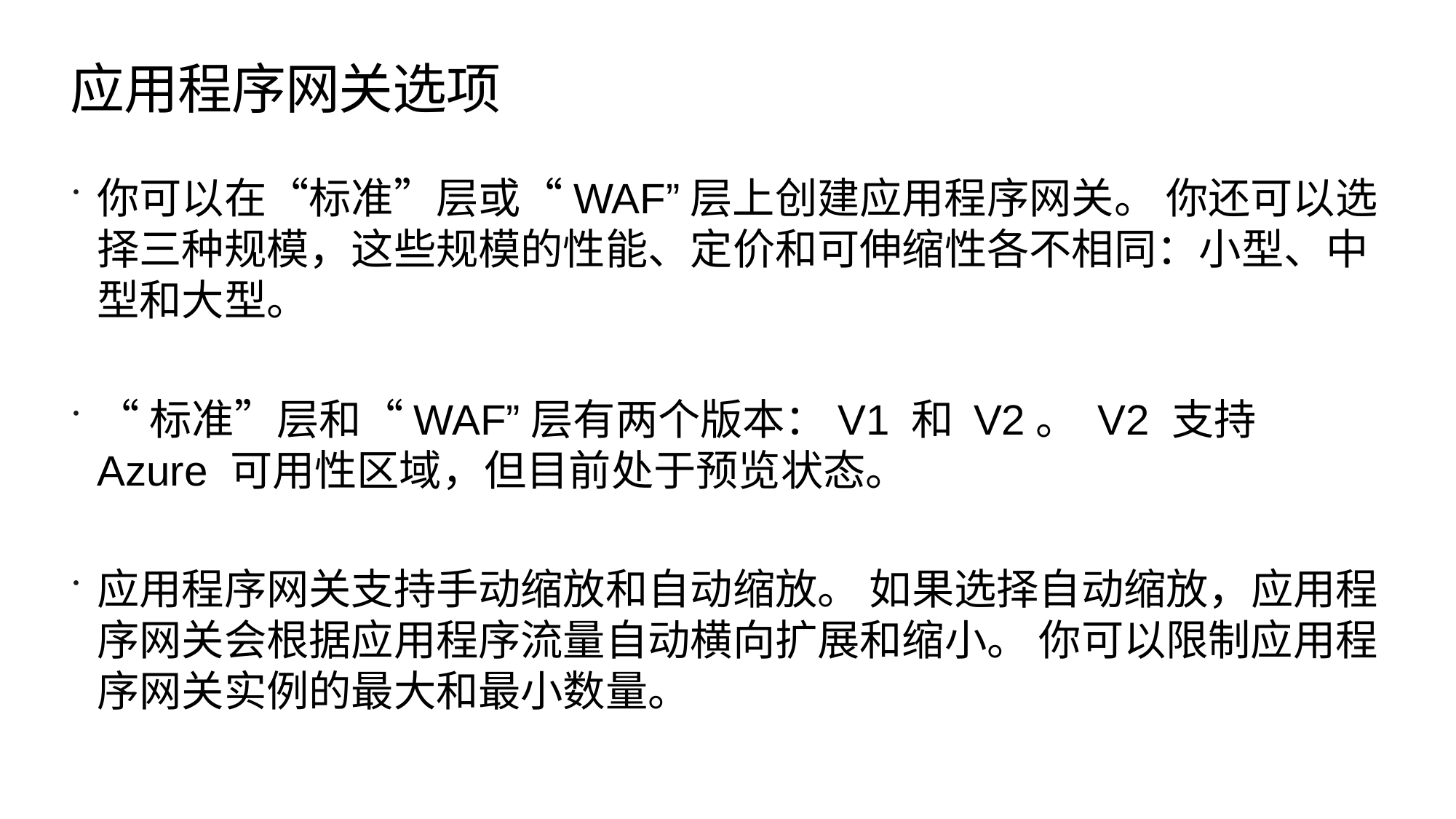

# 应用程序网关选项
你可以在“标准”层或“WAF”层上创建应用程序网关。 你还可以选择三种规模，这些规模的性能、定价和可伸缩性各不相同：小型、中型和大型。

“标准”层和“WAF”层有两个版本：V1 和 V2。 V2 支持 Azure 可用性区域，但目前处于预览状态。

应用程序网关支持手动缩放和自动缩放。 如果选择自动缩放，应用程序网关会根据应用程序流量自动横向扩展和缩小。 你可以限制应用程序网关实例的最大和最小数量。